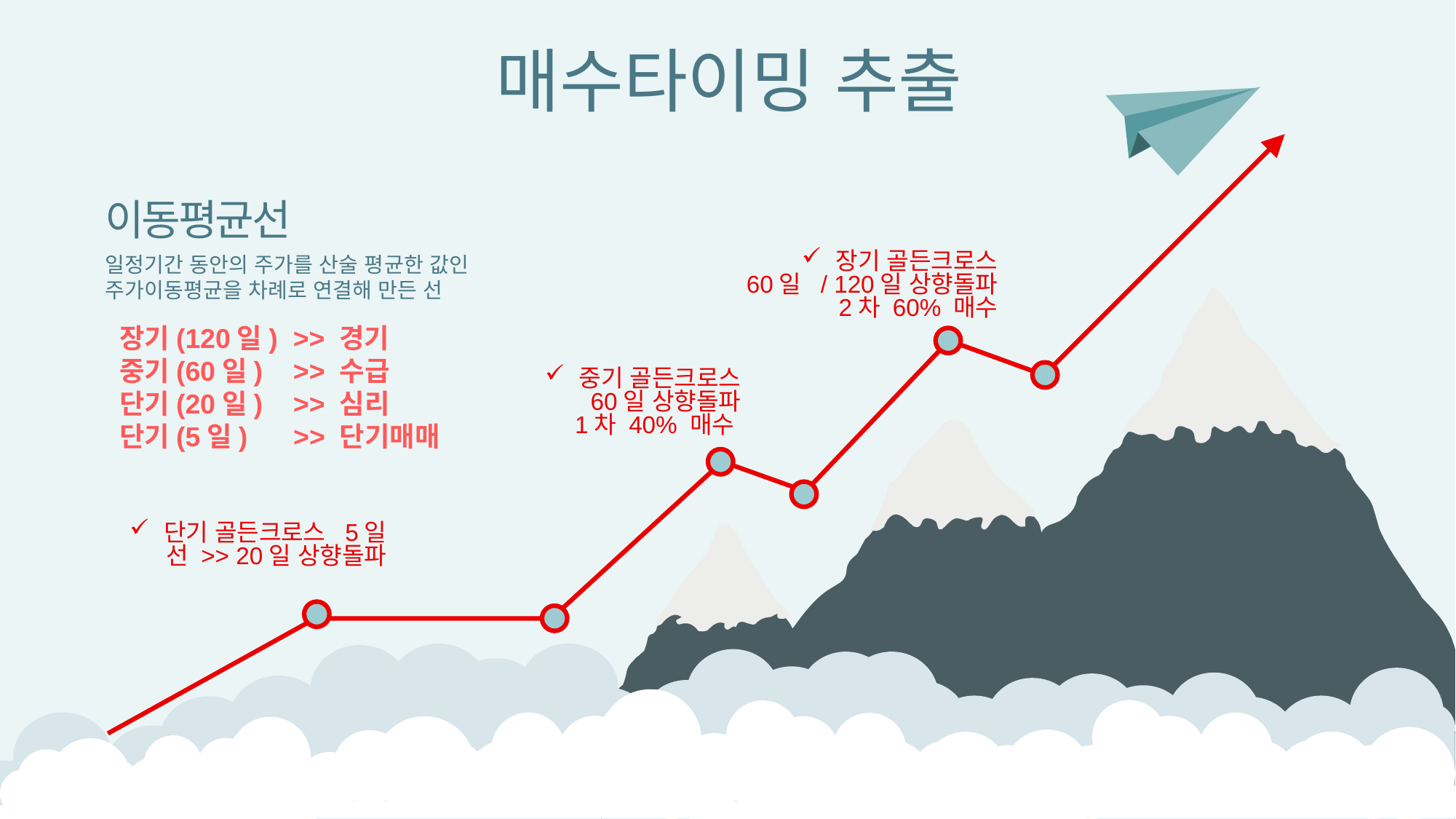

매수타이밍 추출

이동평균선
장기 골든크로스
60일  / 120일 상향돌파
2차 60% 매수
일정기간 동안의 주가를 산술 평균한 값인 주가이동평균을 차례로 연결해 만든 선

장기(120일)  >> 경기
중기(60일)    >> 수급
단기(20일)    >> 심리
단기(5일)      >> 단기매매

중기 골든크로스
60일 상향돌파
1차 40% 매수

단기 골든크로스  5일선 >> 20일 상향돌파